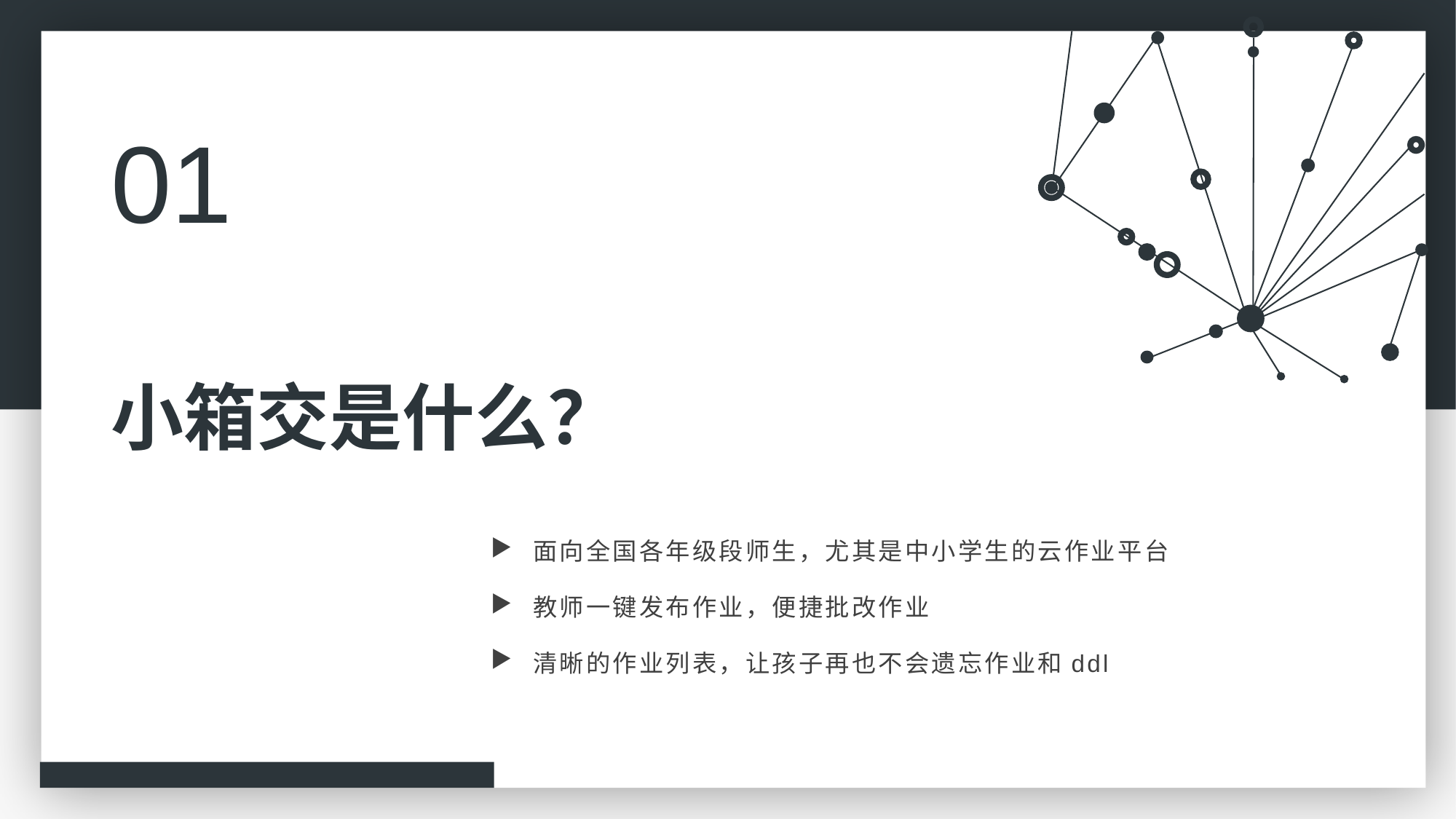

01

小箱交是什么？

面向全国各年级段师生，尤其是中小学生的云作业平台
教师一键发布作业，便捷批改作业
清晰的作业列表，让孩子再也不会遗忘作业和ddl